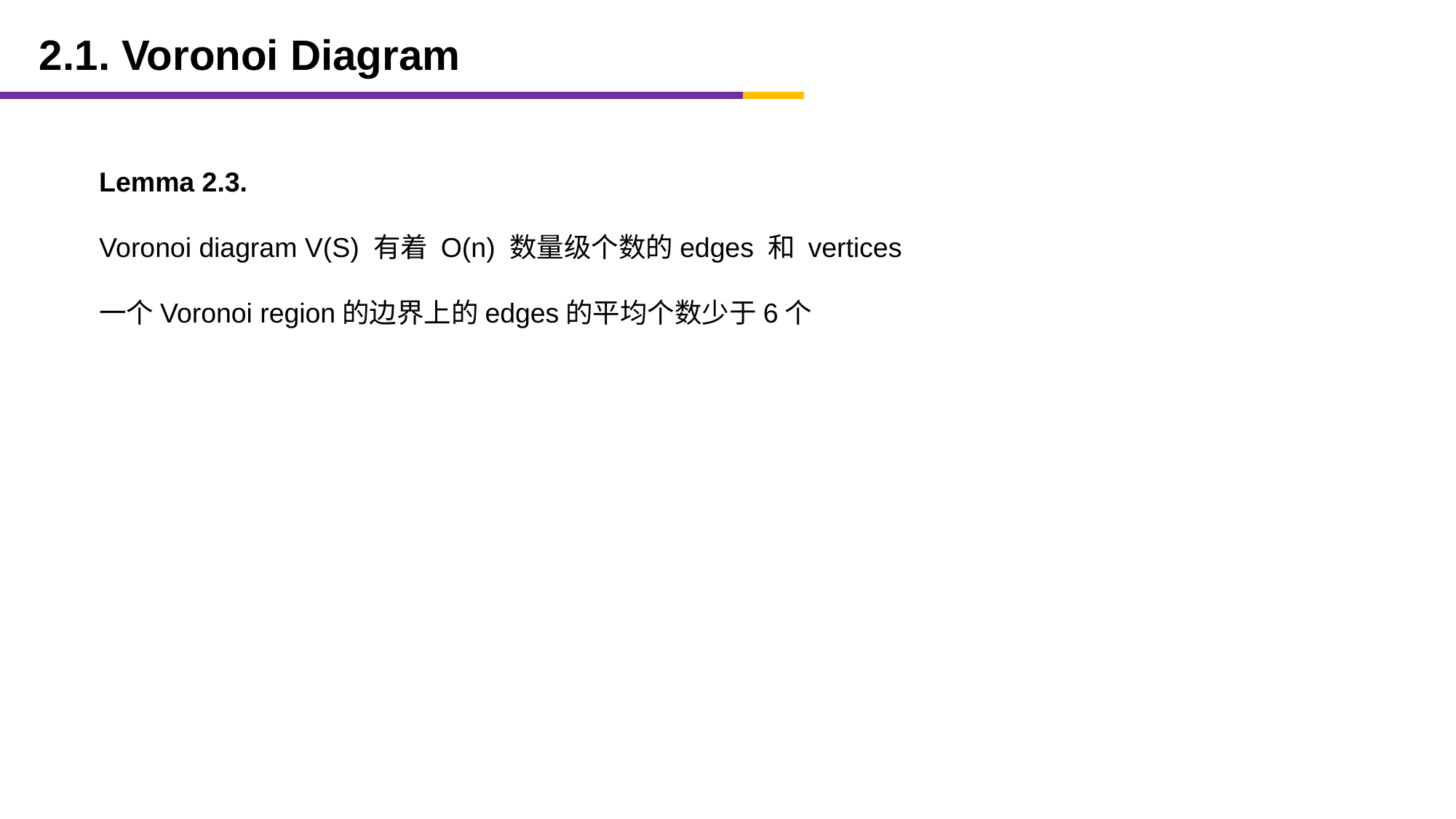

2.1. Voronoi Diagram
Lemma 2.3.

Voronoi diagram V(S) 有着 O(n) 数量级个数的edges 和 vertices

一个Voronoi region的边界上的edges的平均个数少于6个